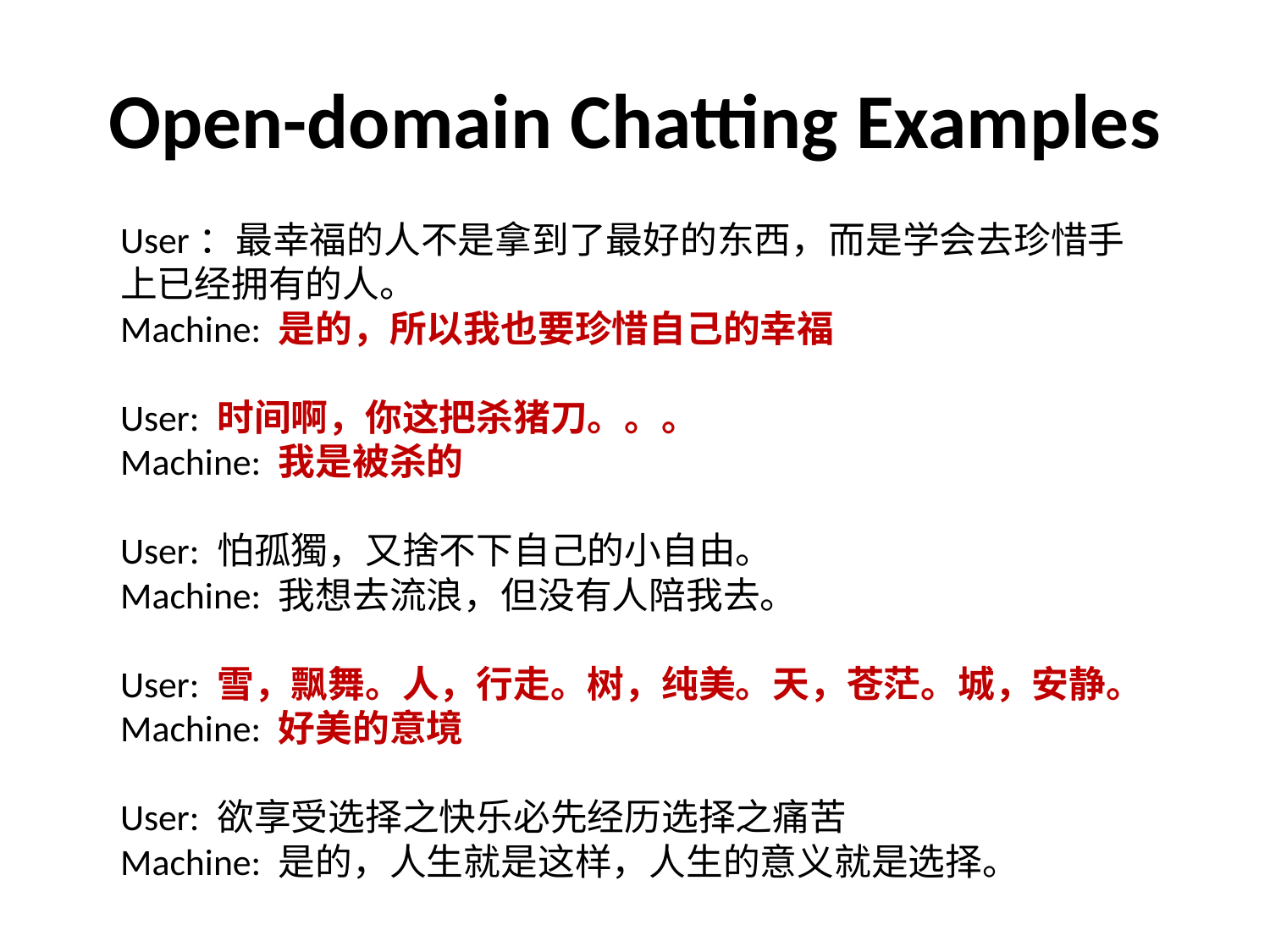

# Open-domain Chatting Examples
User：最幸福的人不是拿到了最好的东西，而是学会去珍惜手上已经拥有的人。
Machine: 是的，所以我也要珍惜自己的幸福

User: 时间啊，你这把杀猪刀。。。
Machine: 我是被杀的

User: 怕孤獨，又捨不下自己的小自由。
Machine: 我想去流浪，但没有人陪我去。

User: 雪，飘舞。人，行走。树，纯美。天，苍茫。城，安静。
Machine: 好美的意境

User: 欲享受选择之快乐必先经历选择之痛苦
Machine: 是的，人生就是这样，人生的意义就是选择。